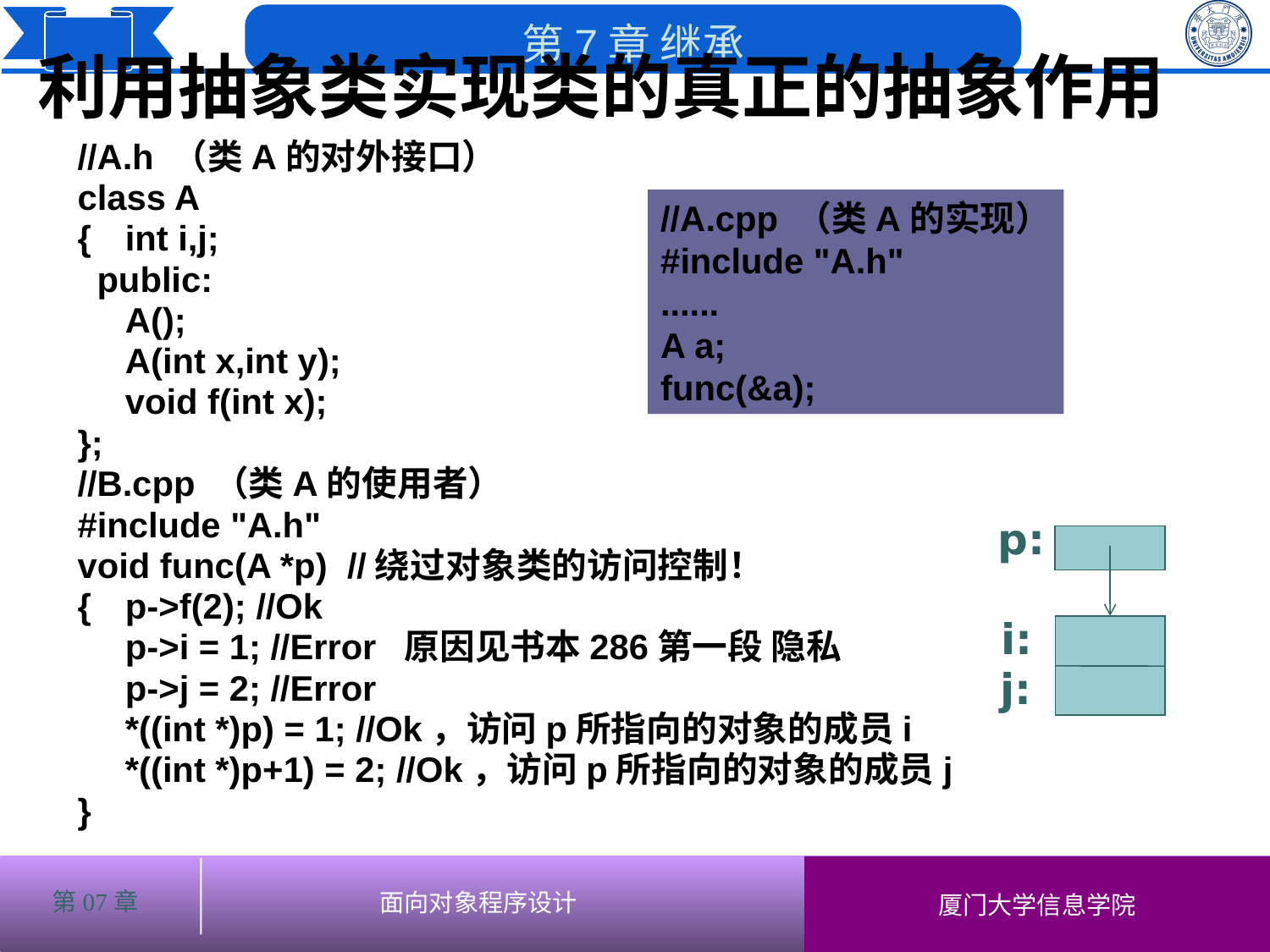

# 利用抽象类实现类的真正的抽象作用
//A.h （类A的对外接口）
class A
{	int i,j;
  public:
	A();
	A(int x,int y);
	void f(int x);
};
//B.cpp （类A的使用者）
#include "A.h"
void func(A *p)  //绕过对象类的访问控制！
{	p->f(2); //Ok
	p->i = 1; //Error  原因见书本286第一段 隐私
	p->j = 2; //Error
	*((int *)p) = 1; //Ok，访问p所指向的对象的成员i
	*((int *)p+1) = 2; //Ok，访问p所指向的对象的成员j
}
//A.cpp （类A的实现）
#include "A.h"
......
A a;
func(&a);
p:

i:

j: